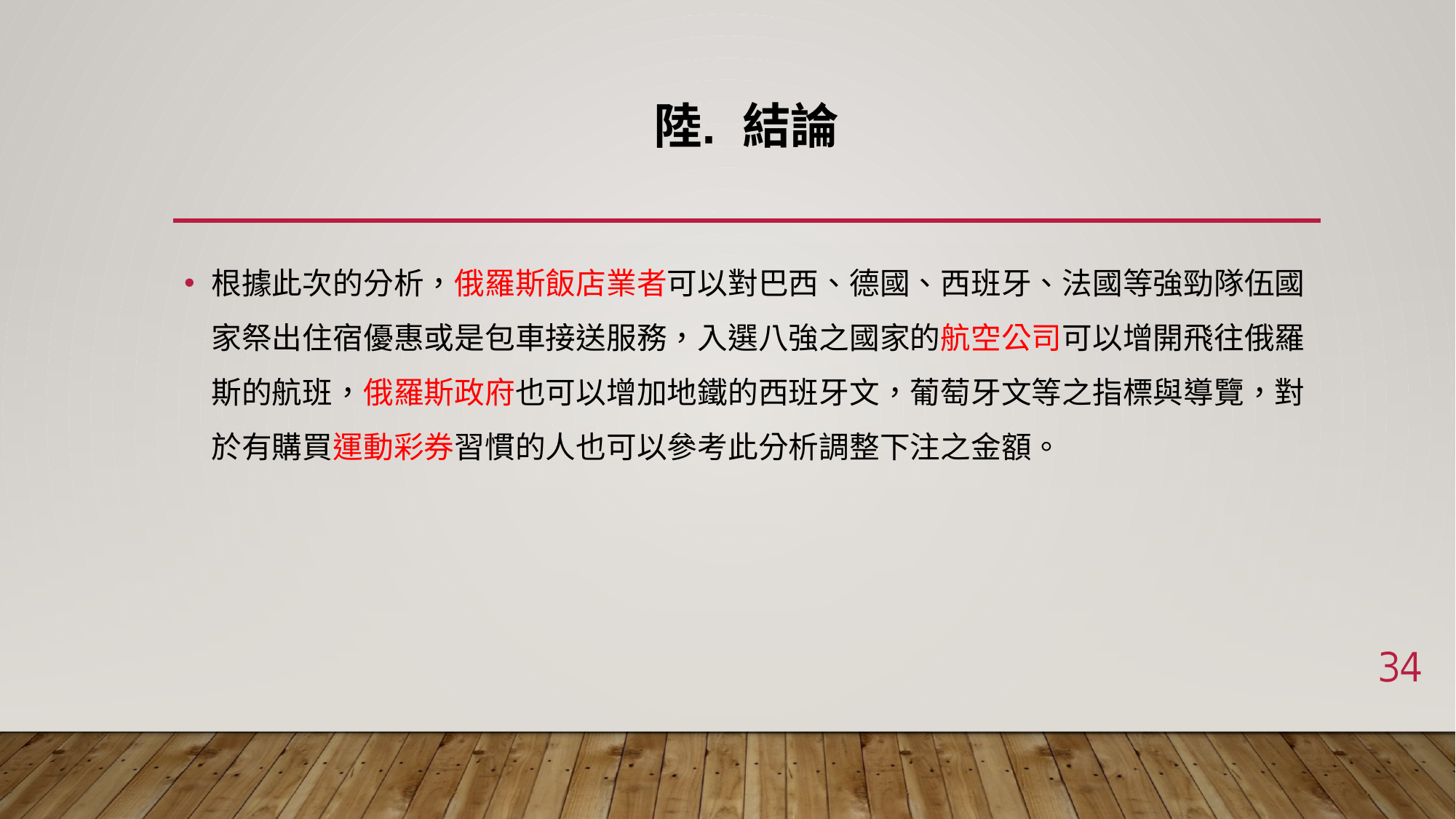

# 結論
根據此次的分析，俄羅斯飯店業者可以對巴西、德國、西班牙、法國等強勁隊伍國家祭出住宿優惠或是包車接送服務，入選八強之國家的航空公司可以增開飛往俄羅斯的航班，俄羅斯政府也可以增加地鐵的西班牙文，葡萄牙文等之指標與導覽，對於有購買運動彩券習慣的人也可以參考此分析調整下注之金額。

34